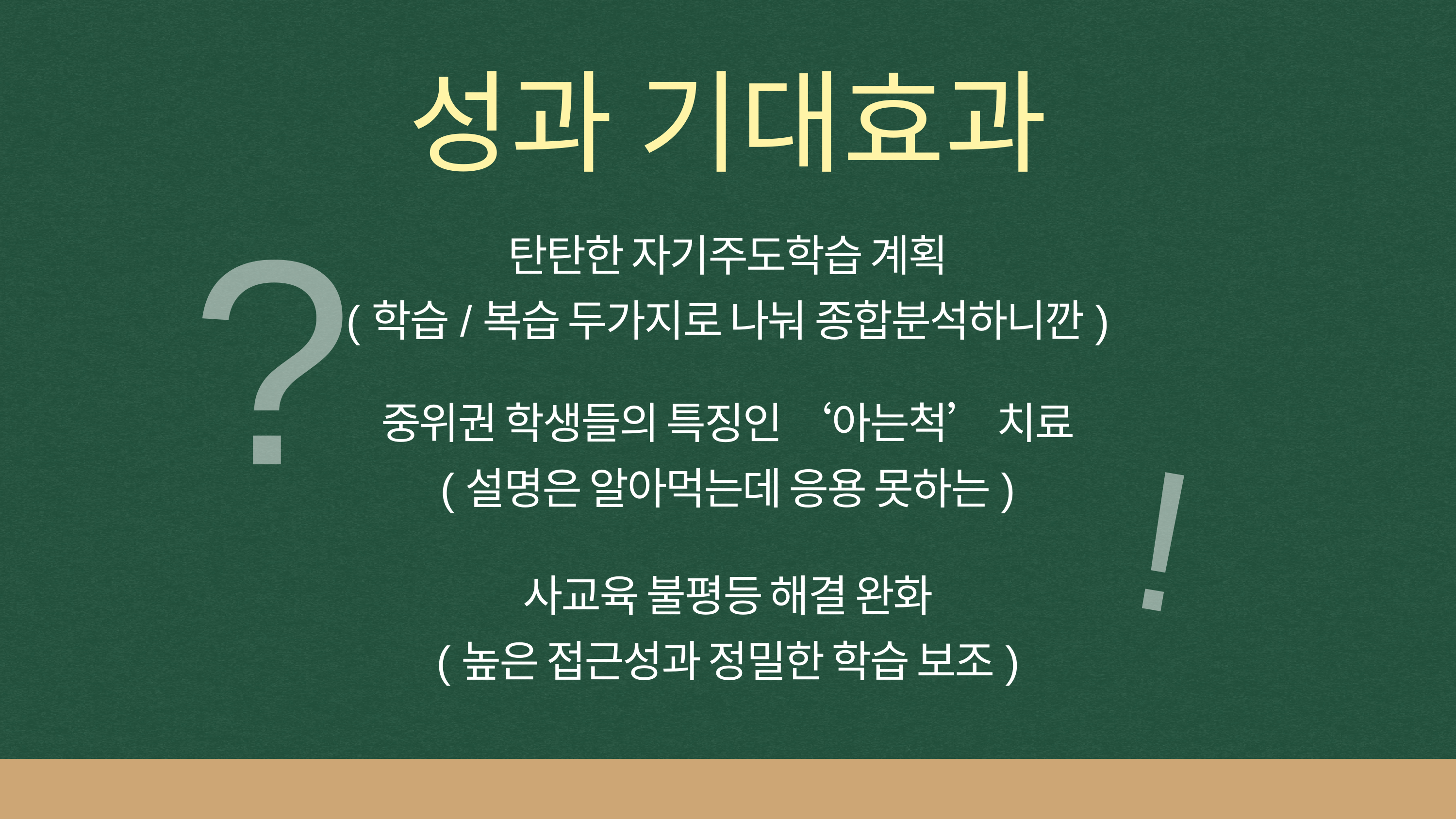

성과 기대효과
?
탄탄한 자기주도학습 계획
(학습/복습 두가지로 나눠 종합분석하니깐)
!
중위권 학생들의 특징인 ‘아는척’ 치료
(설명은 알아먹는데 응용 못하는)
사교육 불평등 해결 완화
(높은 접근성과 정밀한 학습 보조)